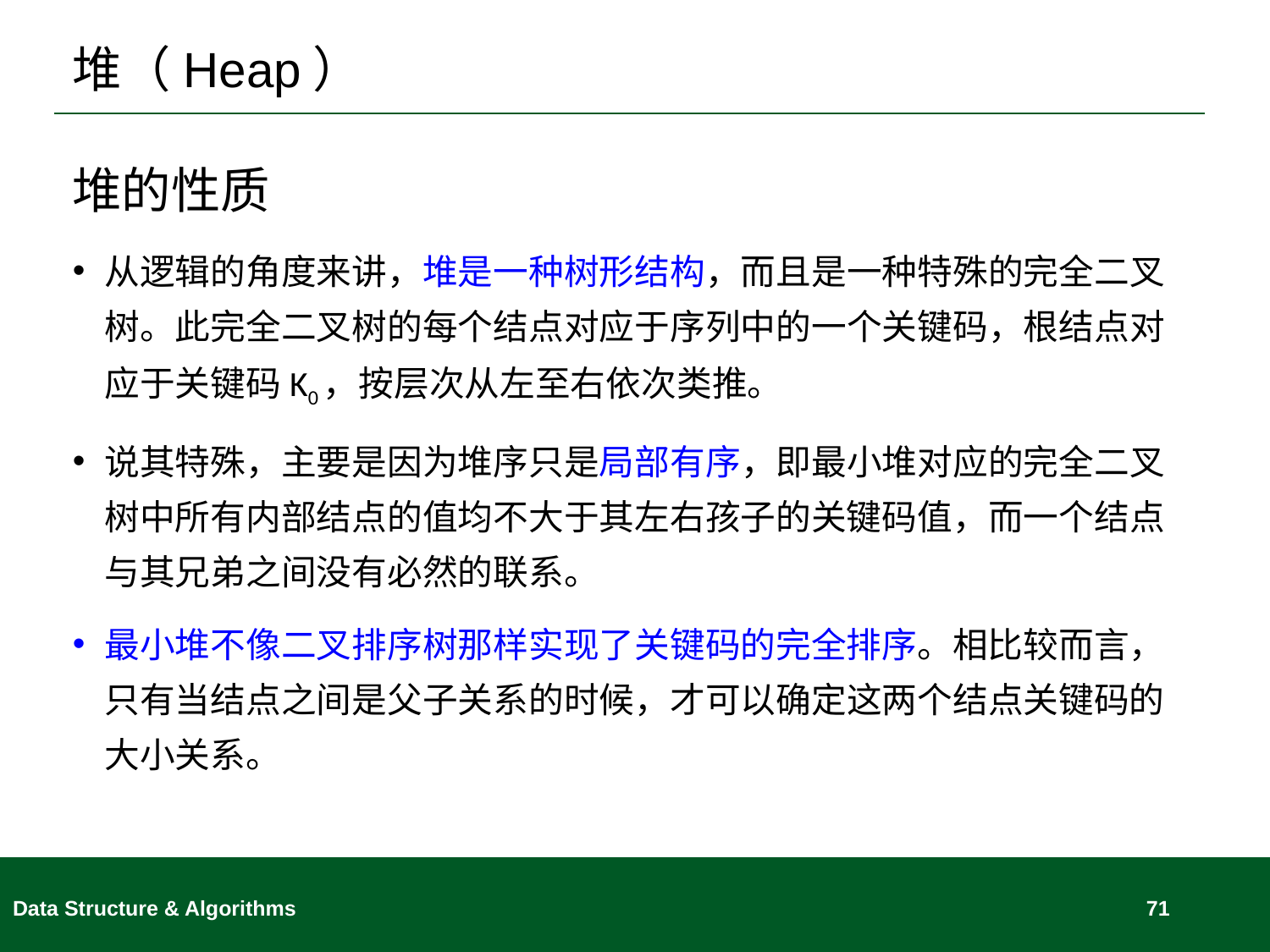

# 堆（Heap）
堆的性质
从逻辑的角度来讲，堆是一种树形结构，而且是一种特殊的完全二叉树。此完全二叉树的每个结点对应于序列中的一个关键码，根结点对应于关键码K0，按层次从左至右依次类推。
说其特殊，主要是因为堆序只是局部有序，即最小堆对应的完全二叉树中所有内部结点的值均不大于其左右孩子的关键码值，而一个结点与其兄弟之间没有必然的联系。
最小堆不像二叉排序树那样实现了关键码的完全排序。相比较而言，只有当结点之间是父子关系的时候，才可以确定这两个结点关键码的大小关系。

Data Structure & Algorithms
71